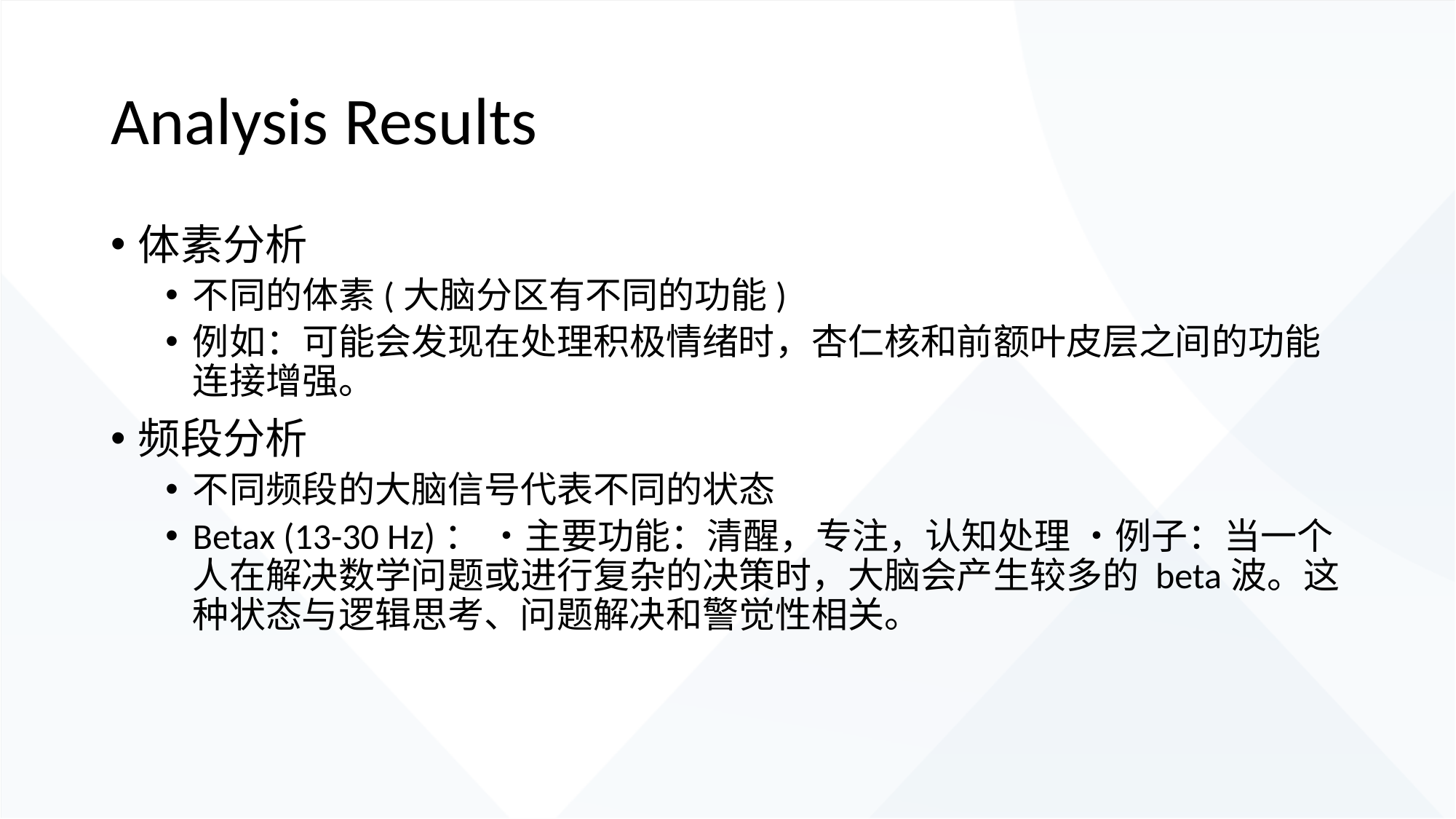

# Analysis Results
体素分析
不同的体素(大脑分区有不同的功能)
例如：可能会发现在处理积极情绪时，杏仁核和前额叶皮层之间的功能连接增强。
频段分析
不同频段的大脑信号代表不同的状态
Betax (13-30 Hz)： •主要功能：清醒，专注，认知处理 •例子：当一个人在解决数学问题或进行复杂的决策时，大脑会产生较多的 beta波。这种状态与逻辑思考、问题解决和警觉性相关。